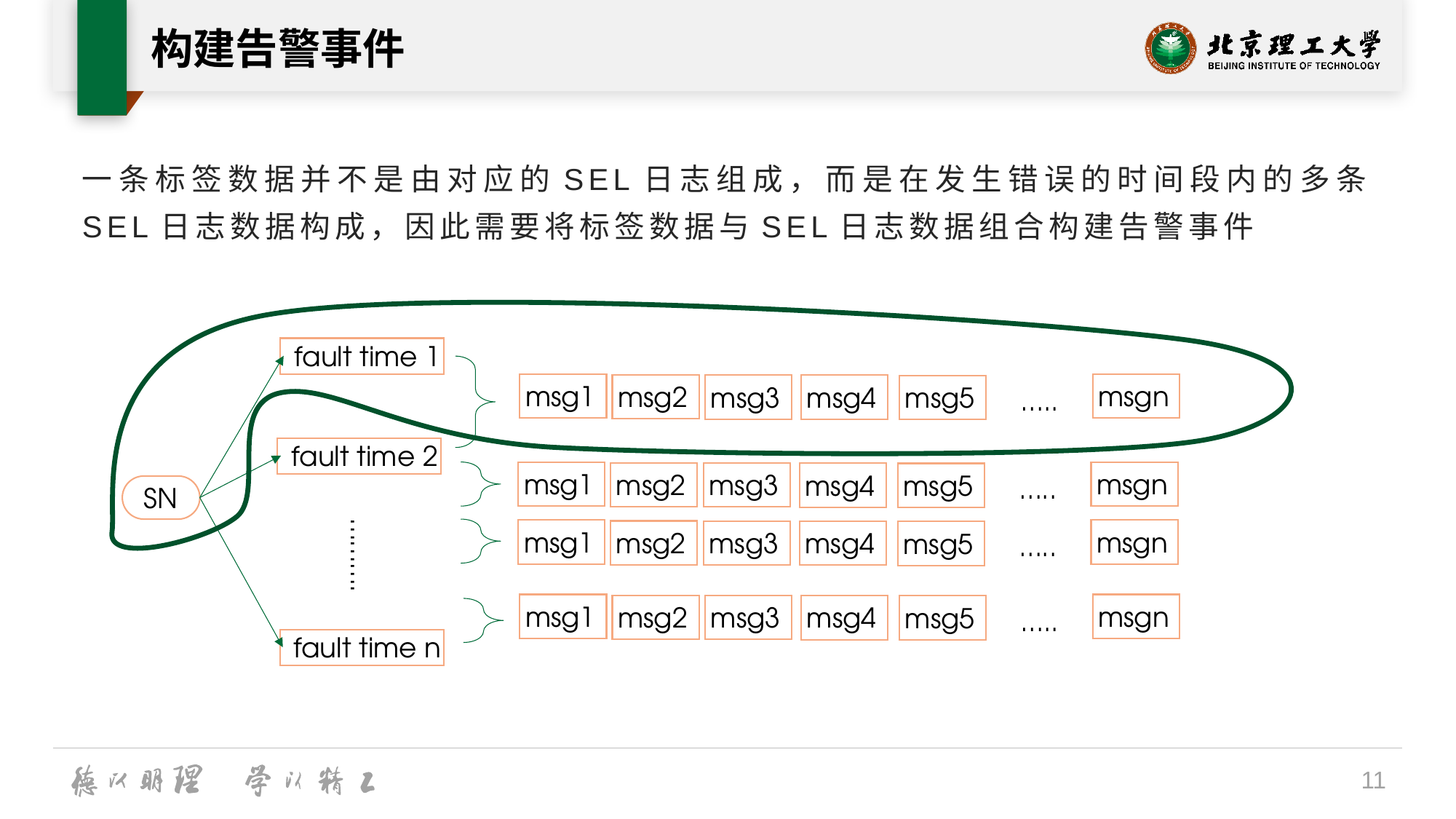

# 构建告警事件
一条标签数据并不是由对应的SEL日志组成，而是在发生错误的时间段内的多条SEL日志数据构成，因此需要将标签数据与SEL日志数据组合构建告警事件

fault time 1

msg1
msgn

msg2

msg3

msg4

msg5

…..
fault time 2

msg1
msgn

msg2

msg3

msg4

msg5

…..

SN

msg1
msgn

msg2

msg3

msg4

msg5

…..
……….
msg1
msgn

msg2

msg3

msg4

msg5

…..
fault time n